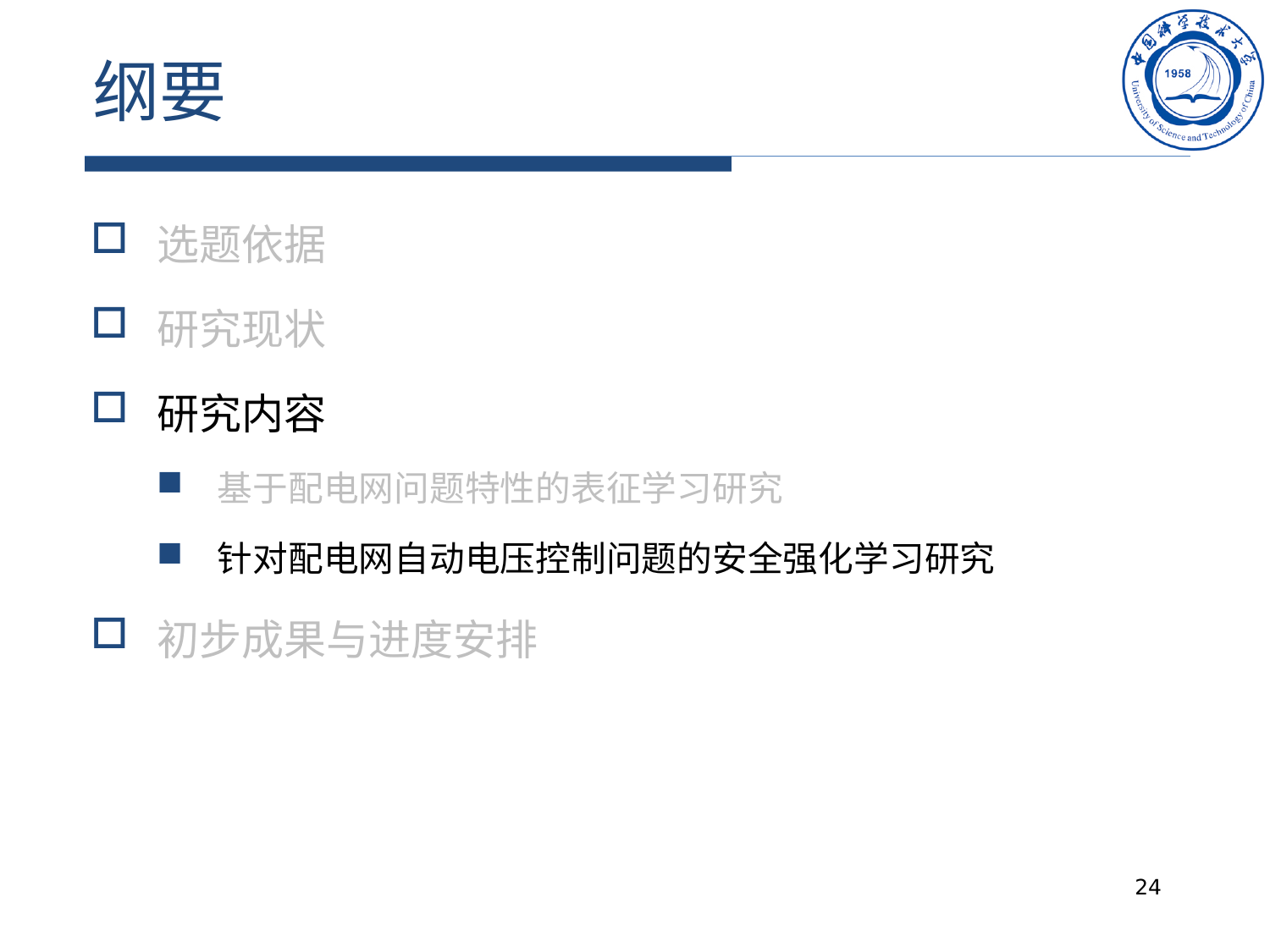

# 纲要
选题依据
研究现状
研究内容
基于配电网问题特性的表征学习研究
针对配电网自动电压控制问题的安全强化学习研究
初步成果与进度安排
24